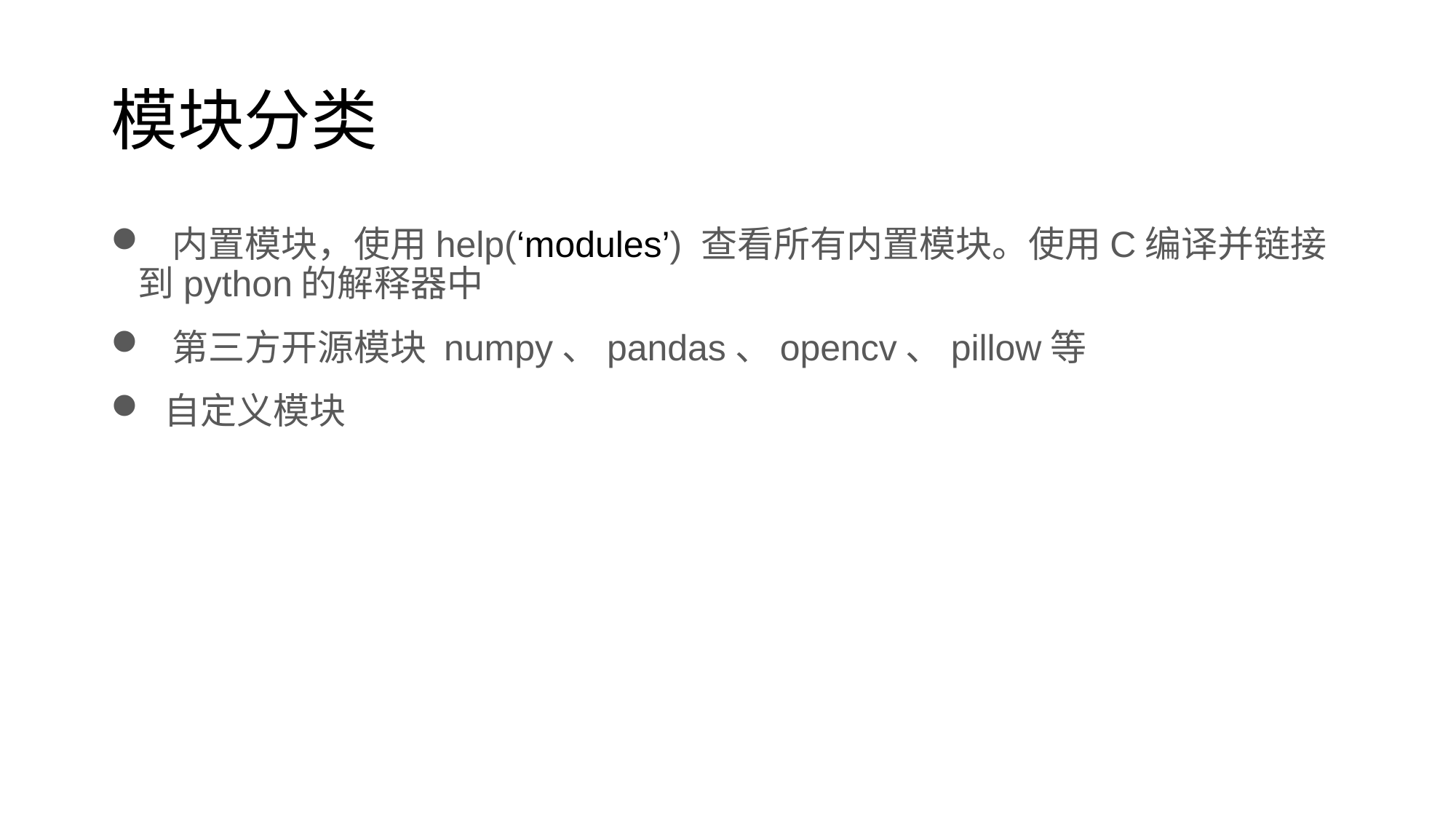

# 模块分类
  内置模块，使用help(‘modules’) 查看所有内置模块。使用C编译并链接到python的解释器中
  第三方开源模块 numpy、pandas、opencv、pillow等
 自定义模块